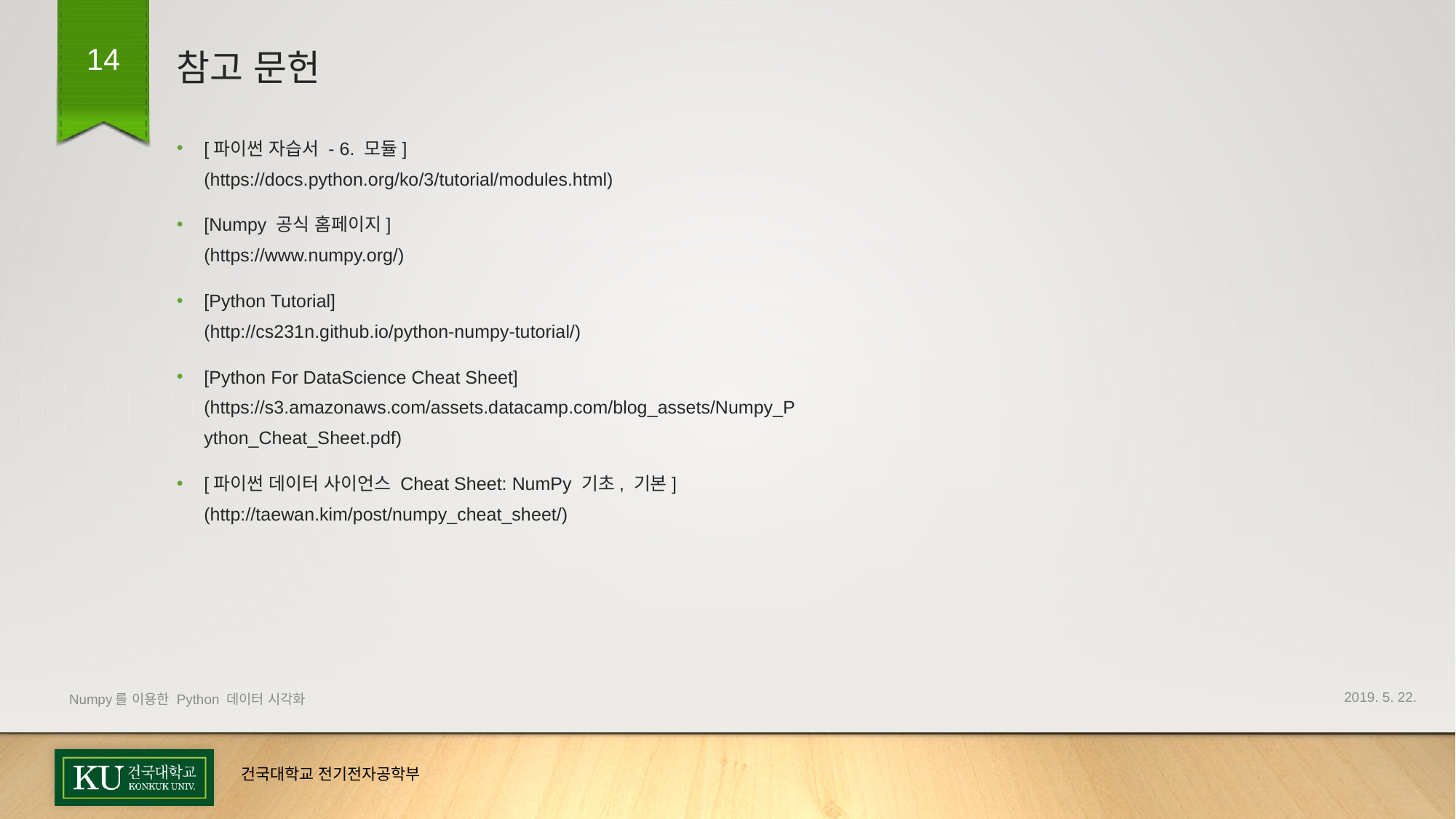

# 참고 문헌
14
[파이썬 자습서 - 6. 모듈]
(https://docs.python.org/ko/3/tutorial/modules.html)
[Numpy 공식 홈페이지]
(https://www.numpy.org/)
[Python Tutorial]
(http://cs231n.github.io/python-numpy-tutorial/)
[Python For DataScience Cheat Sheet]
(https://s3.amazonaws.com/assets.datacamp.com/blog_assets/Numpy_Python_Cheat_Sheet.pdf)
[파이썬 데이터 사이언스 Cheat Sheet: NumPy 기초, 기본]
(http://taewan.kim/post/numpy_cheat_sheet/)

2019. 5. 22.
Numpy를 이용한 Python 데이터 시각화